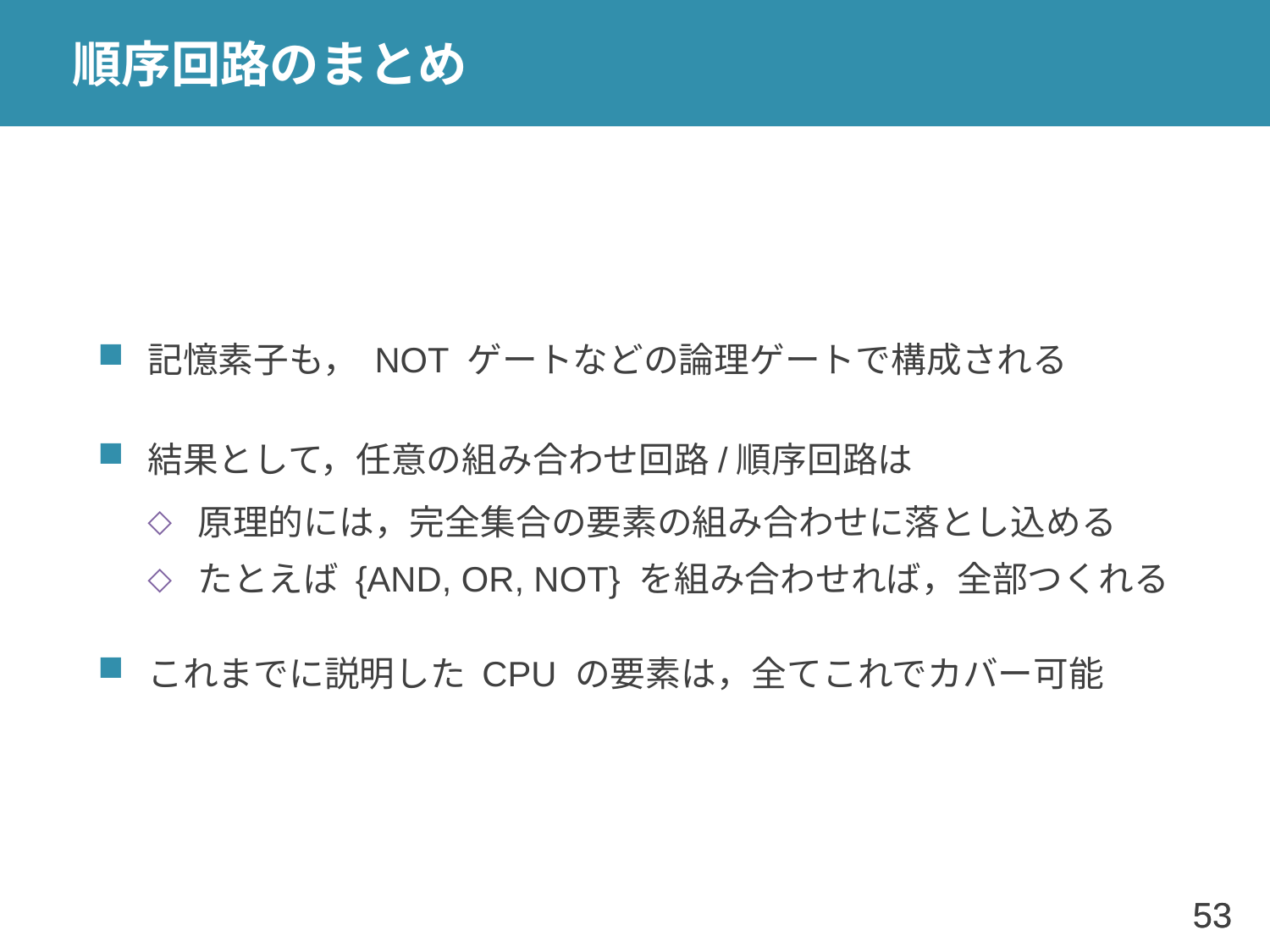

# 順序回路のまとめ
記憶素子も， NOT ゲートなどの論理ゲートで構成される
結果として，任意の組み合わせ回路/順序回路は
原理的には，完全集合の要素の組み合わせに落とし込める
たとえば {AND, OR, NOT} を組み合わせれば，全部つくれる
これまでに説明した CPU の要素は，全てこれでカバー可能